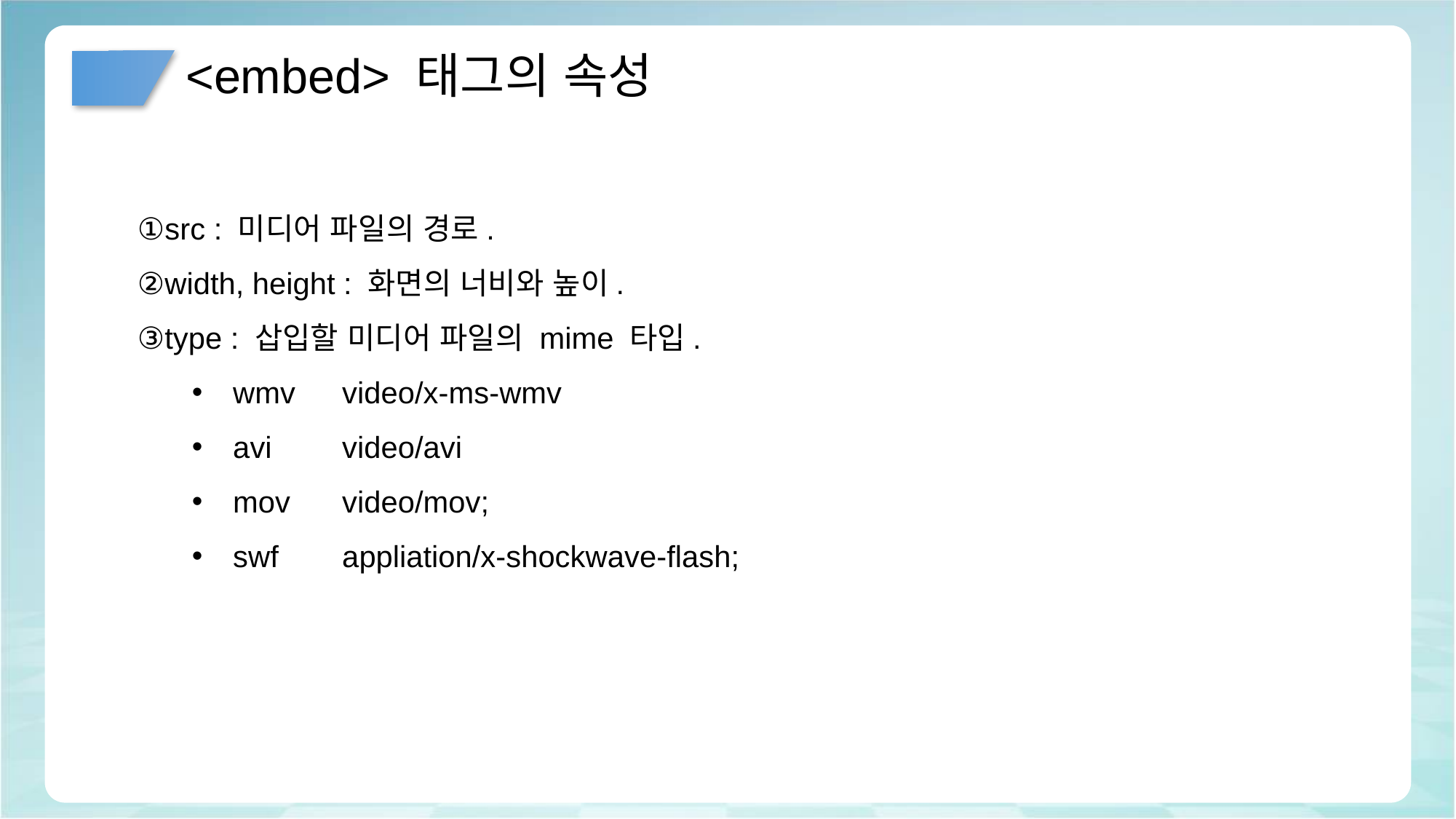

# <embed> 태그의 속성
①src : 미디어 파일의 경로.
②width, height : 화면의 너비와 높이.
③type : 삽입할 미디어 파일의 mime 타입.
wmv	video/x-ms-wmv
avi	video/avi
mov	video/mov;
swf	appliation/x-shockwave-flash;